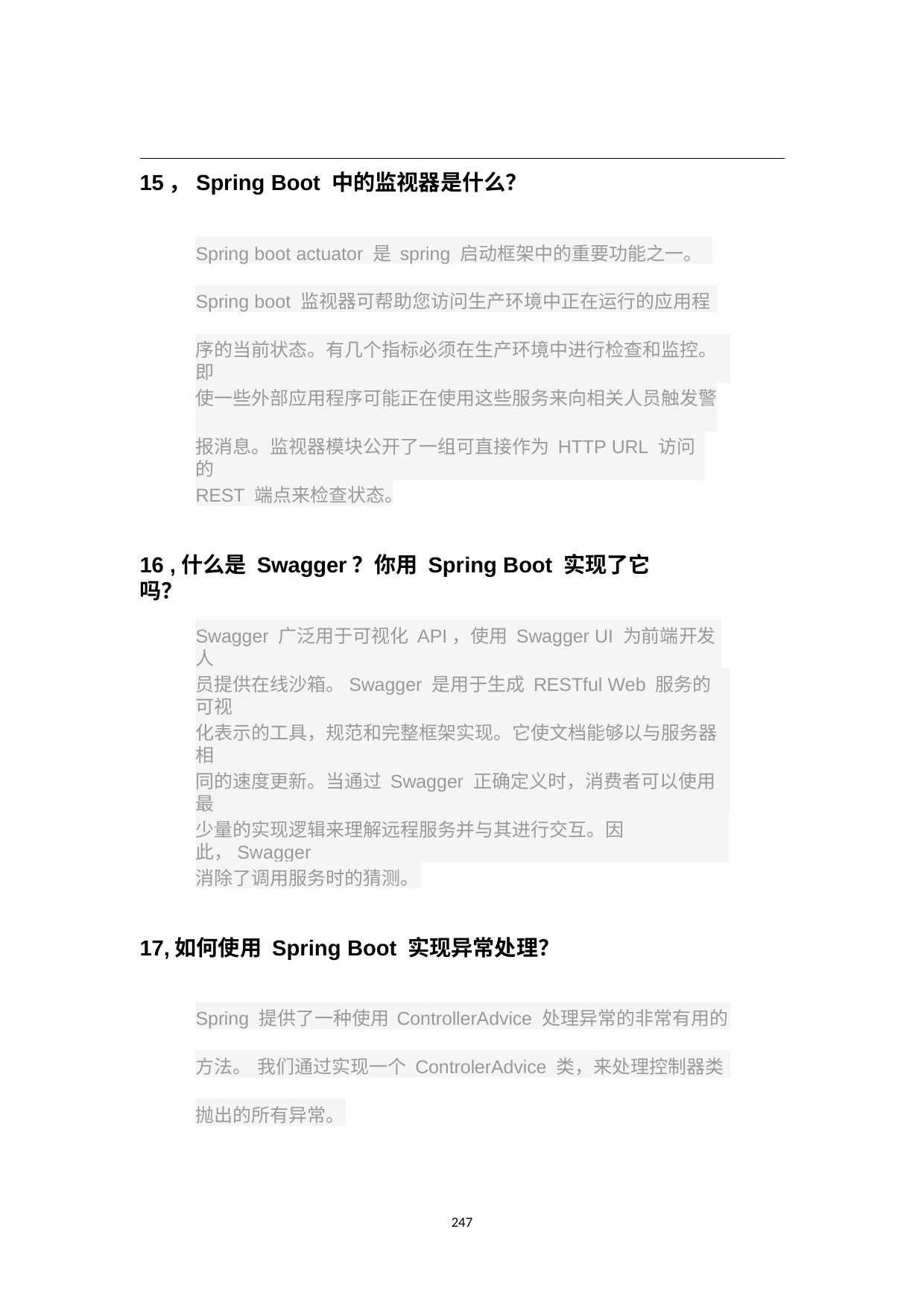

15，Spring Boot 中的监视器是什么？
Spring boot actuator 是 spring 启动框架中的重要功能之一。
Spring boot 监视器可帮助您访问生产环境中正在运行的应用程
序的当前状态。有几个指标必须在生产环境中进行检查和监控。即
使一些外部应用程序可能正在使用这些服务来向相关人员触发警
报消息。监视器模块公开了一组可直接作为 HTTP URL 访问的
REST 端点来检查状态。
16 ,什么是Swagger？你用Spring Boot 实现了它吗？
Swagger 广泛用于可视化 API，使用 Swagger UI 为前端开发人
员提供在线沙箱。Swagger 是用于生成 RESTful Web 服务的可视
化表示的工具，规范和完整框架实现。它使文档能够以与服务器相
同的速度更新。当通过 Swagger 正确定义时，消费者可以使用最
少量的实现逻辑来理解远程服务并与其进行交互。因此，Swagger
消除了调用服务时的猜测。
17,如何使用 Spring Boot 实现异常处理？
Spring 提供了一种使用ControllerAdvice 处理异常的非常有用的
方法。 我们通过实现一个 ControlerAdvice 类，来处理控制器类
抛出的所有异常。
247